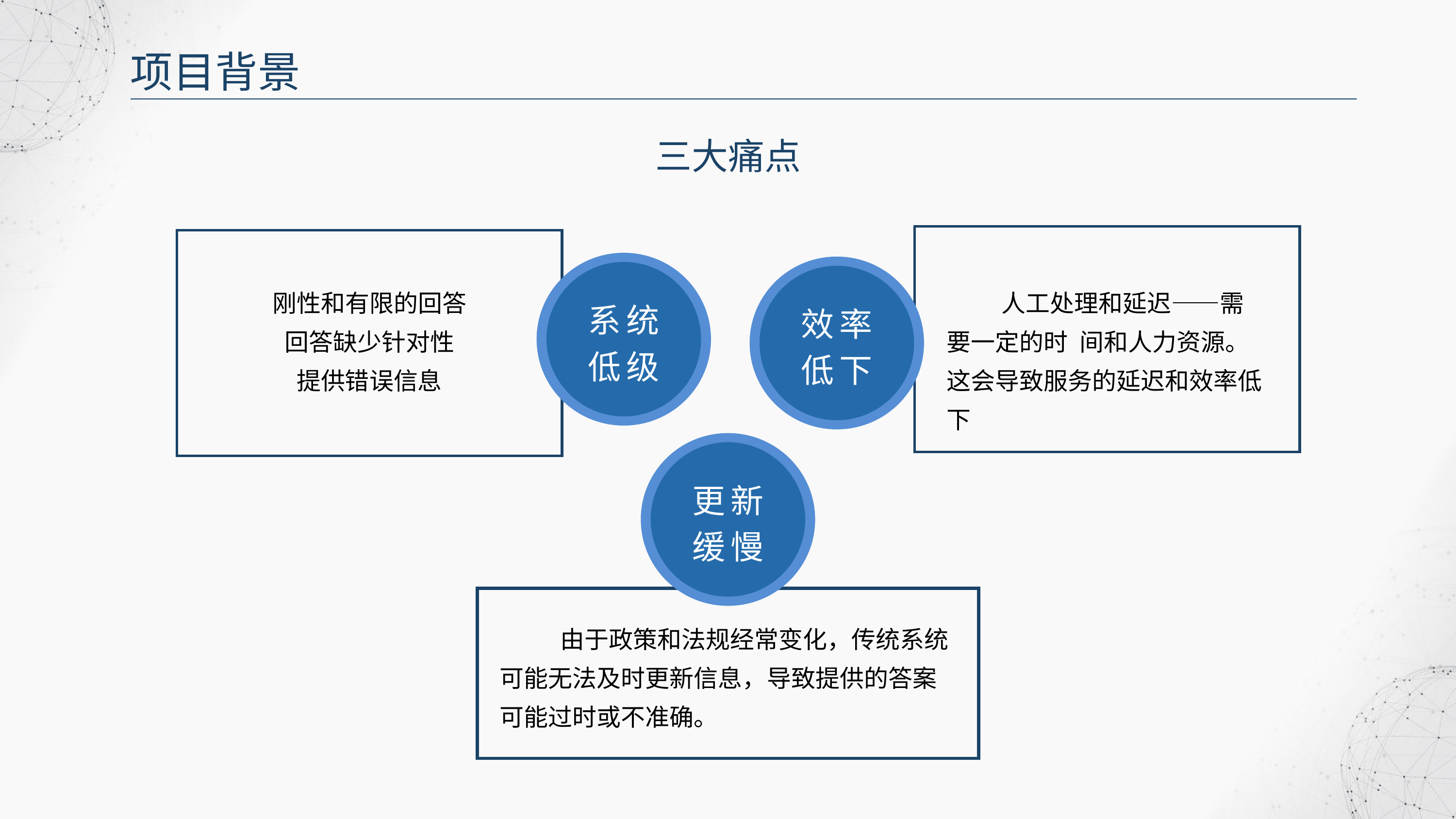

项目背景

三大痛点

系统
低级

效率
低下
刚性和有限的回答
回答缺少针对性
提供错误信息
         人工处理和延迟——需要一定的时﻿间和人力资源。这会导致服务的延迟和效率低下

更新
缓慢

          由于政策和法规经常变化，传统系统可能无法及时更新信息，导致提供的答案可能过时或不准确。